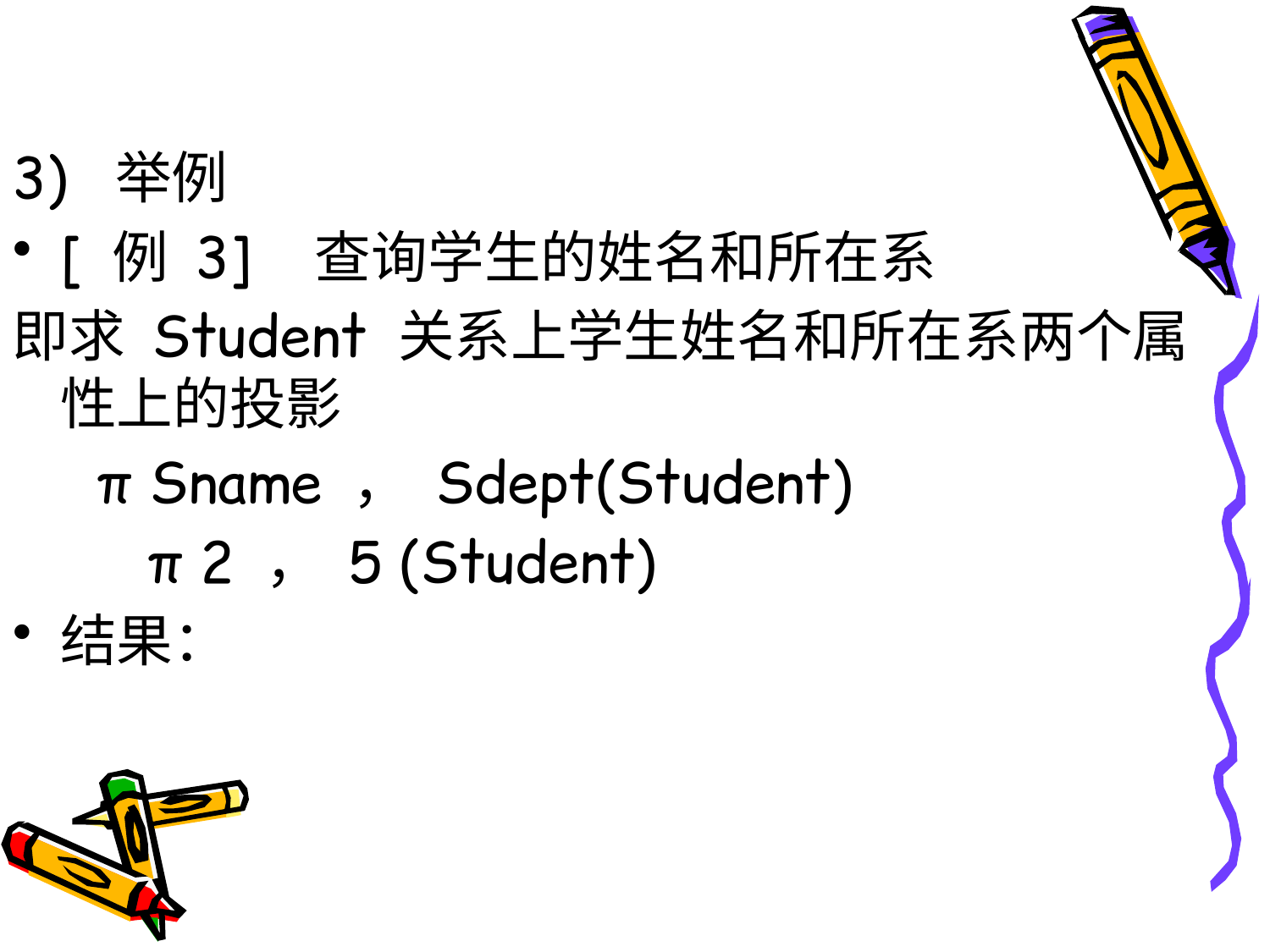

#
3)  举例
[ 例 3]   查询学生的姓名和所在系
即求 Student 关系上学生姓名和所在系两个属性上的投影
     π Sname ， Sdept(Student)
        π 2 ， 5 (Student)
结果：